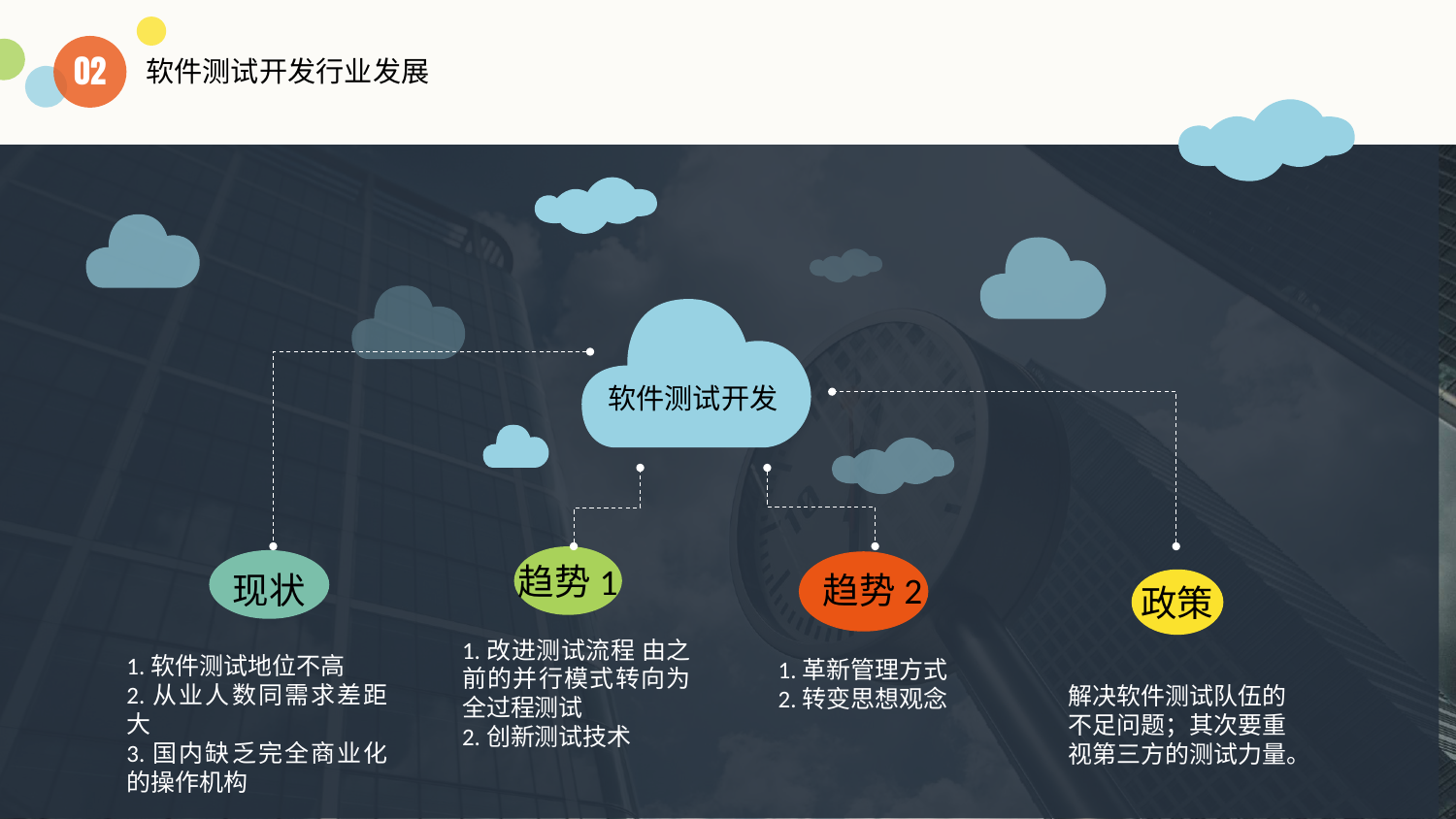

02
软件测试开发行业发展

软件测试开发

趋势1

现状
趋势2

政策
1.改进测试流程 由之前的并行模式转向为全过程测试
2.创新测试技术
1.软件测试地位不高
2.从业人数同需求差距大
3.国内缺乏完全商业化的操作机构
1.革新管理方式
2.转变思想观念
解决软件测试队伍的不足问题；其次要重视第三方的测试力量。